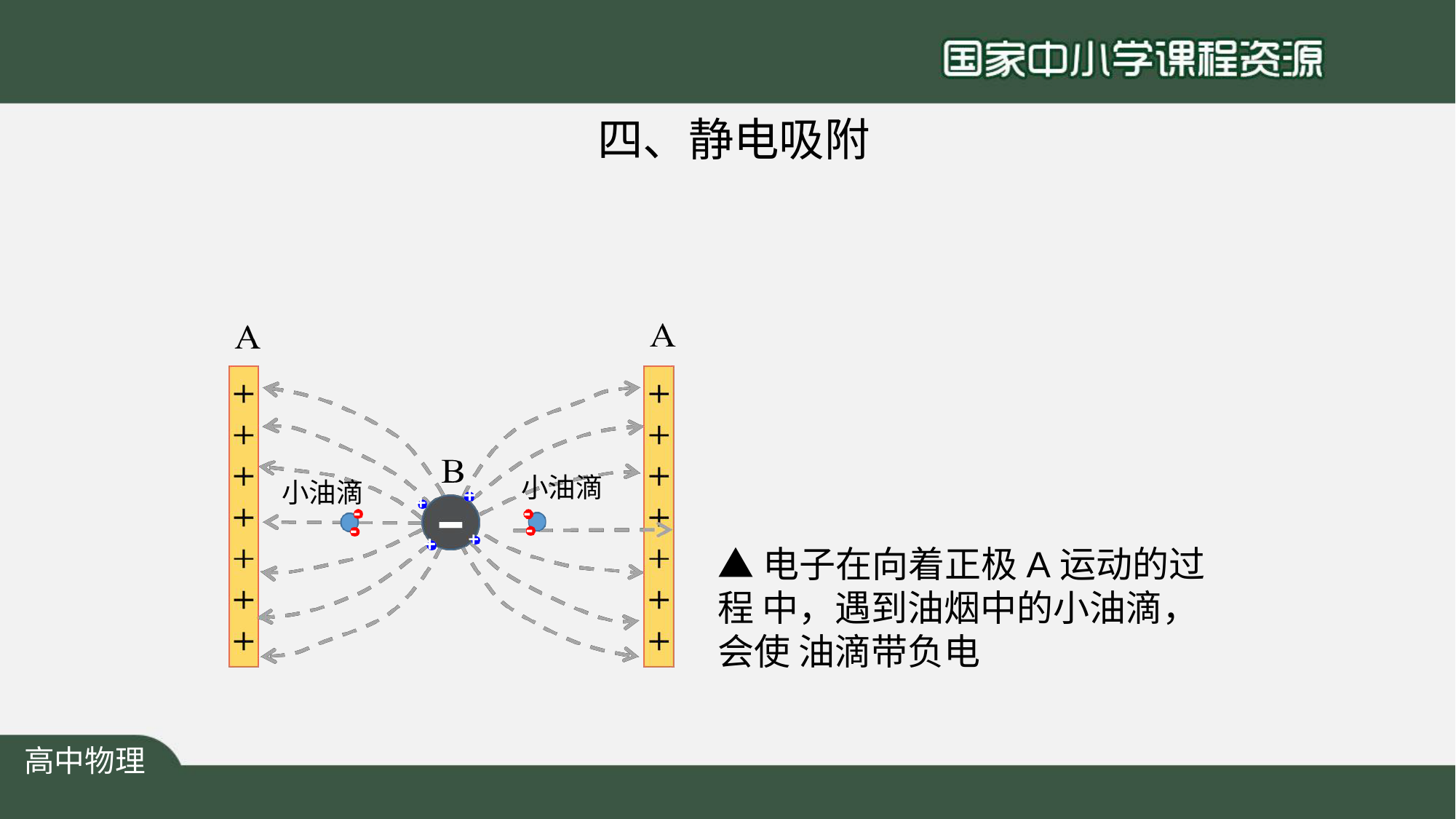

# 四、静电吸附

小油滴
小油滴
+
+
+
+

-
-

-
-

▲电子在向着正极A运动的过程 中，遇到油烟中的小油滴，会使 油滴带负电

高中物理